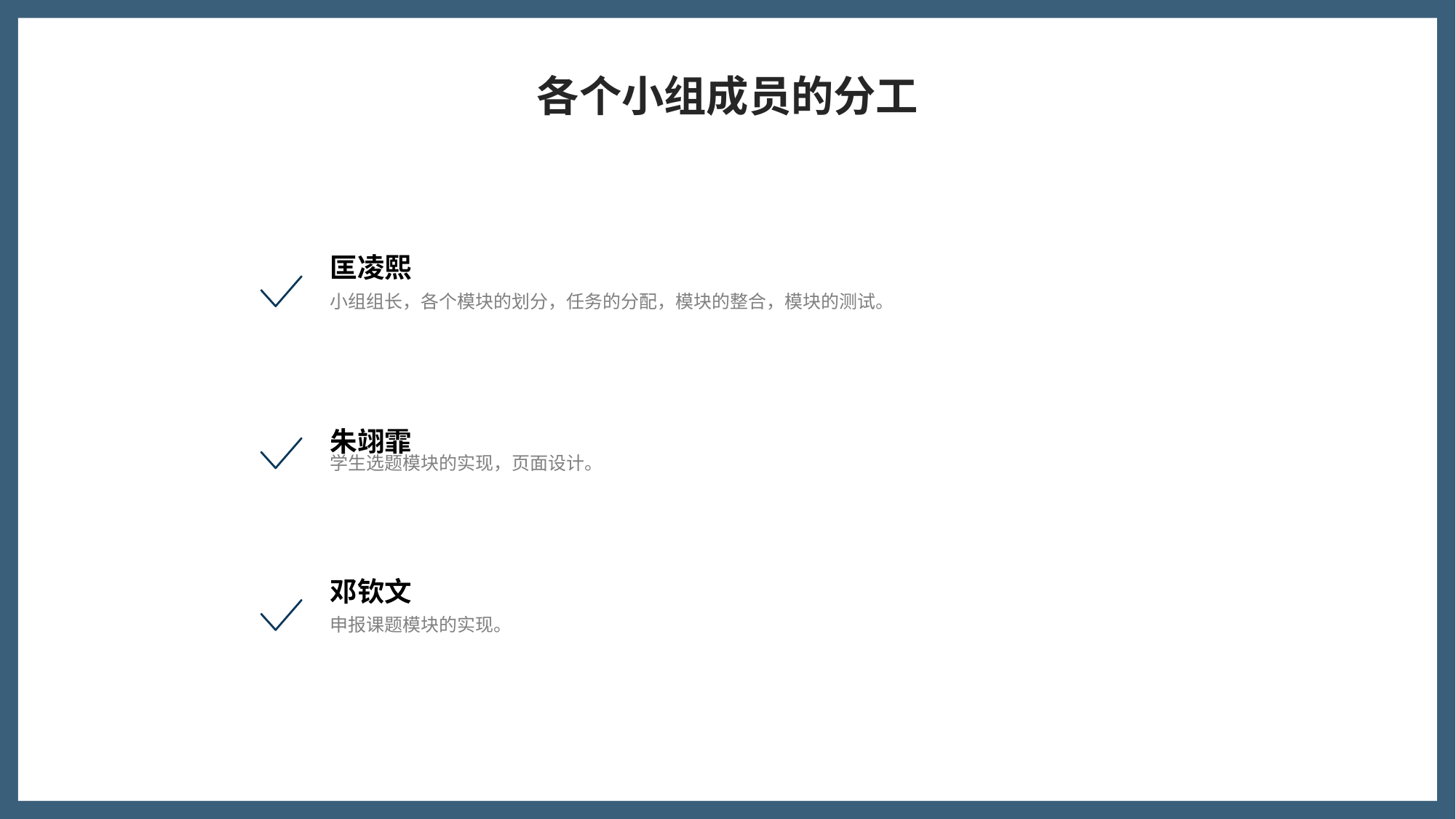

各个小组成员的分工

匡凌熙
小组组长，各个模块的划分，任务的分配，模块的整合，模块的测试。

朱翊霏
学生选题模块的实现，页面设计。

邓钦文
申报课题模块的实现。